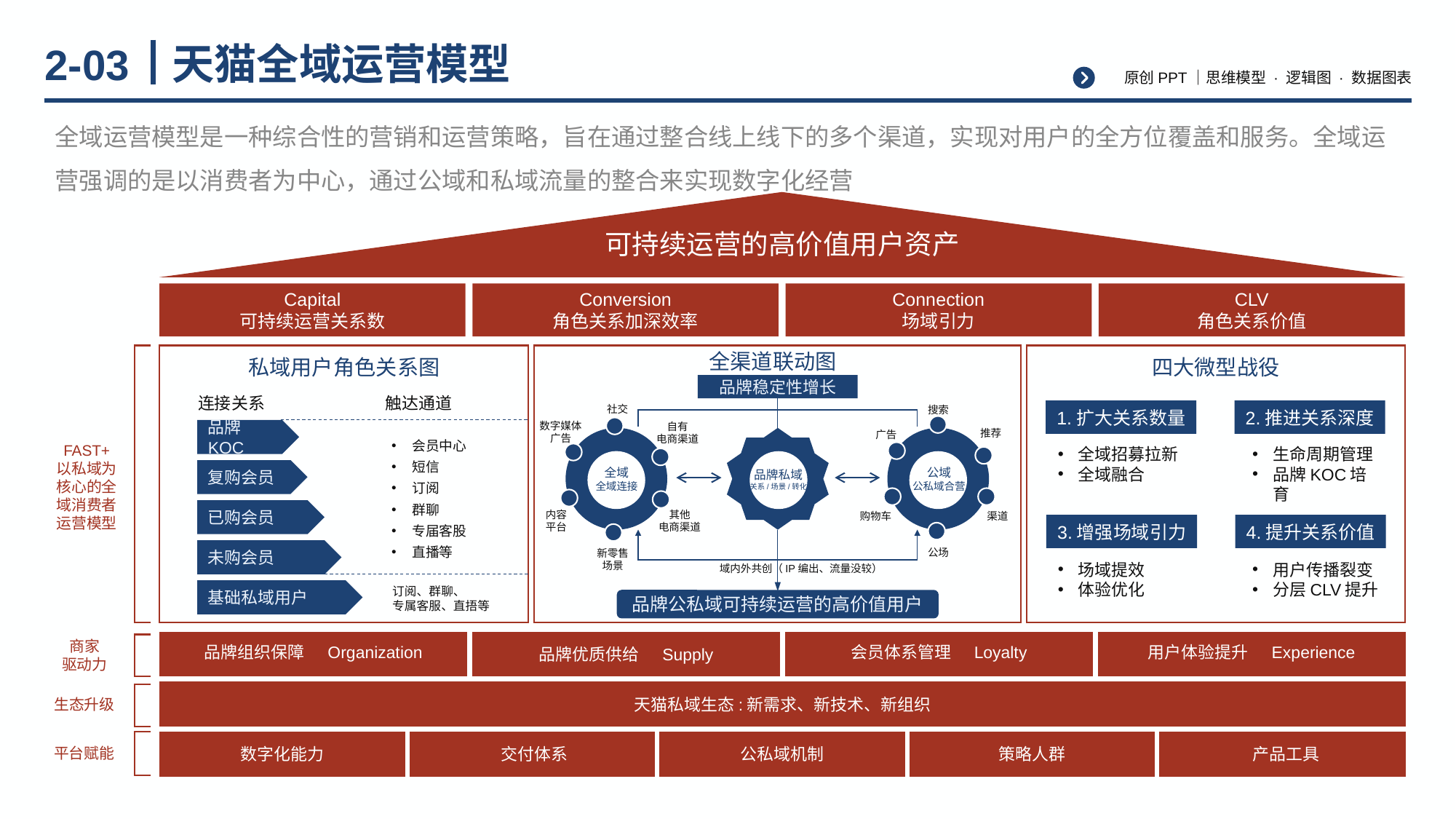

# 天猫全域运营模型
2-03
全域运营模型是一种综合性的营销和运营策略，旨在通过整合线上线下的多个渠道，实现对用户的全方位覆盖和服务。全域运营强调的是以消费者为中心，通过公域和私域流量的整合来实现数字化经营
可持续运营的高价值用户资产

Capital
可持续运营关系数
Conversion
角色关系加深效率
Connection
场域引力
CLV
角色关系价值

全渠道联动图
私域用户角色关系图
四大微型战役
品牌稳定性增长
连接关系
触达通道
1.扩大关系数量
2.推进关系深度
社交
搜索

数字媒体
广告
自有
电商渠道
品牌KOC
推荐
会员中心
短信
订阅
群聊
专届客股
直播等

广告
全域招募拉新
全域融合
生命周期管理
品牌KOC培育
FAST+
以私域为核心的全域消费者运营模型
复购会员
全域
全域连接
公域
公私域合营
品牌私域
关系/场景/转化
已购会员
其他
电商渠道
内容
平台
购物车
渠道
3.增强场域引力
4.提升关系价值
未购会员
公场
新零售
场景
场域提效
体验优化
用户传播裂变
分层CLV提升
域内外共创（IP编出、流量没较）
订阅、群聊、
专属客服、直捂等
基础私域用户
品牌公私域可持续运营的高价值用户

商家
驱动力
品牌组织保障     Organization
会员体系管理     Loyalty
用户体验提升     Experience
品牌优质供给     Supply

天猫私域生态:新需求、新技术、新组织
生态升级

平台赋能
数字化能力
交付体系
公私域机制
策略人群
产品工具